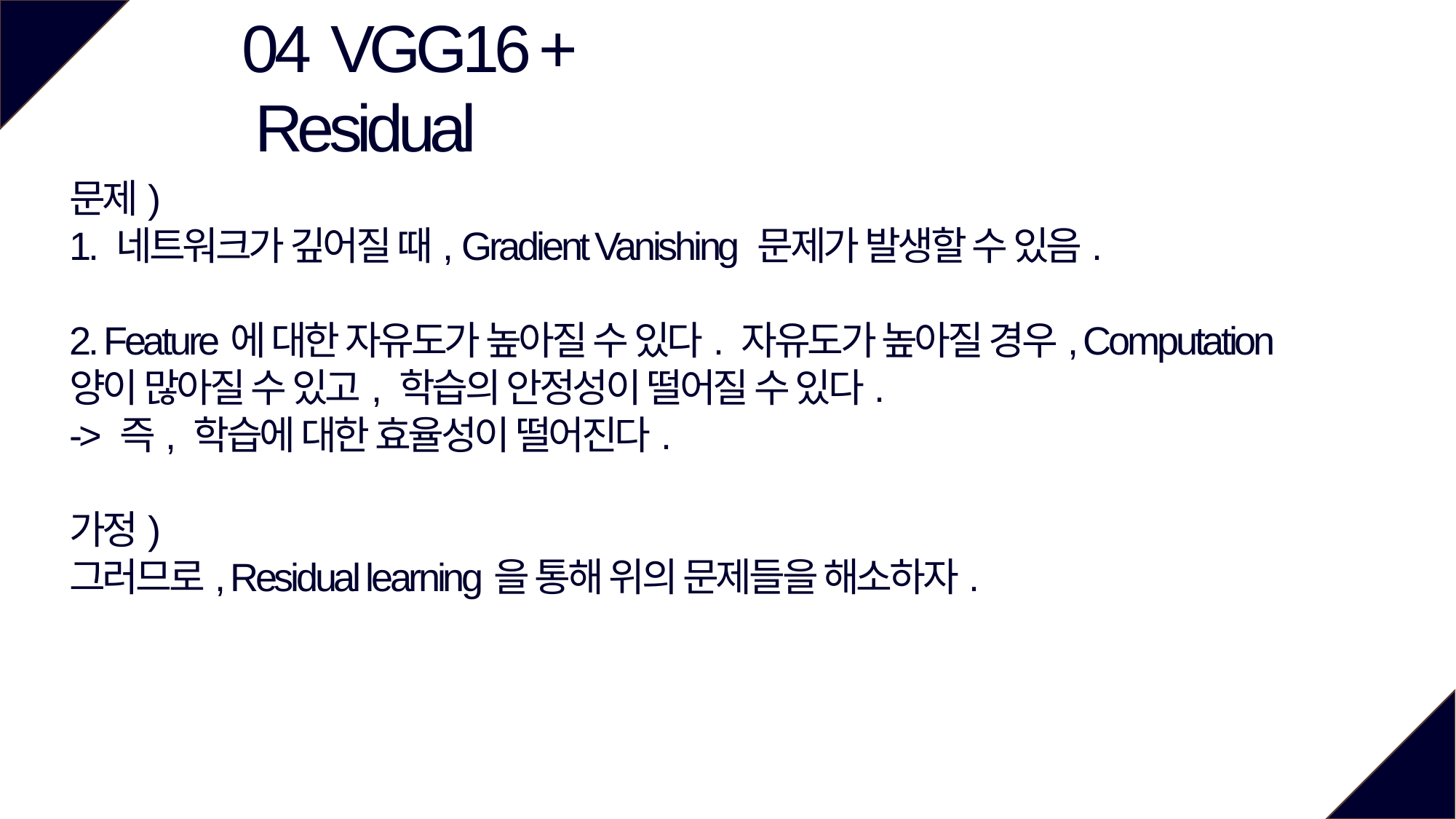

04 VGG16 + Residual
문제)
1. 네트워크가 깊어질 때, Gradient Vanishing 문제가 발생할 수 있음.

2. Feature에 대한 자유도가 높아질 수 있다. 자유도가 높아질 경우, Computation양이 많아질 수 있고, 학습의 안정성이 떨어질 수 있다.
-> 즉, 학습에 대한 효율성이 떨어진다.

가정)
그러므로, Residual learning을 통해 위의 문제들을 해소하자.